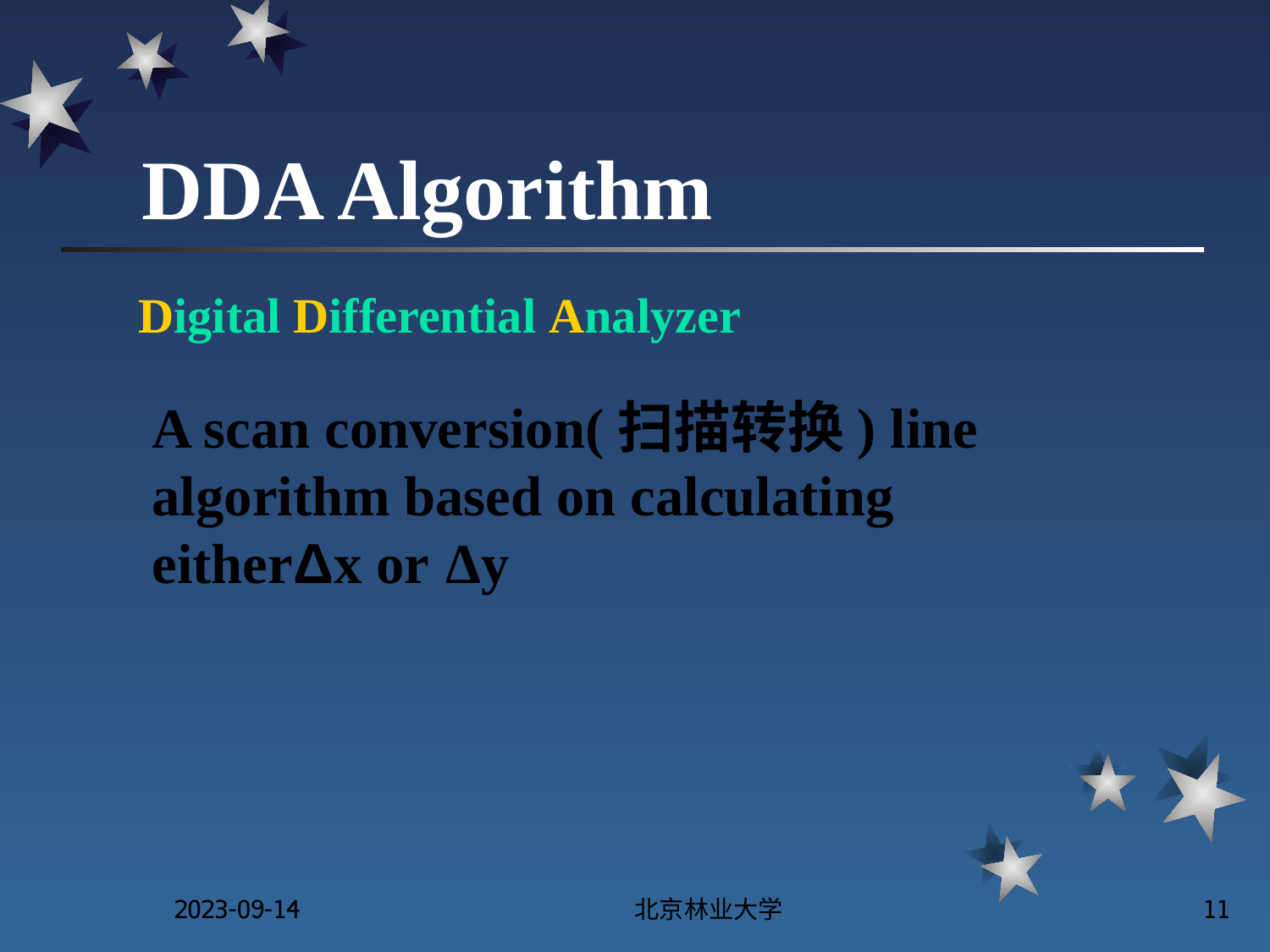

# DDA Algorithm
Digital Differential Analyzer

A scan conversion(扫描转换) line algorithm based on calculating eitherΔx or Δy
2023-09-14
北京林业大学
11